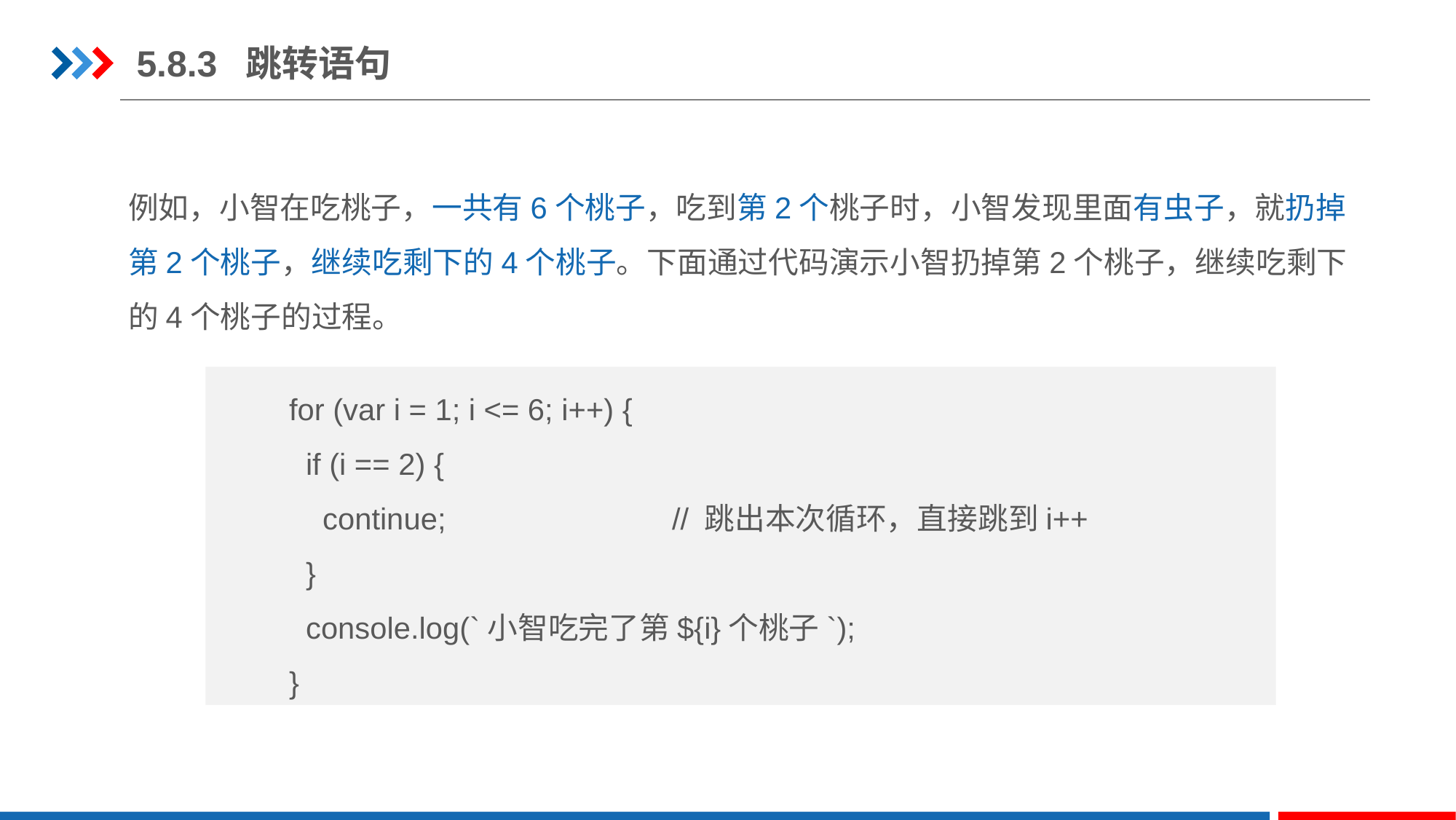

5.8.3	跳转语句
例如，小智在吃桃子，一共有6个桃子，吃到第2个桃子时，小智发现里面有虫子，就扔掉第2个桃子，继续吃剩下的4个桃子。下面通过代码演示小智扔掉第2个桃子，继续吃剩下的4个桃子的过程。
for (var i = 1; i <= 6; i++) {
  if (i == 2) {
    continue;                           // 跳出本次循环，直接跳到i++
  }
  console.log(`小智吃完了第${i}个桃子`);
}